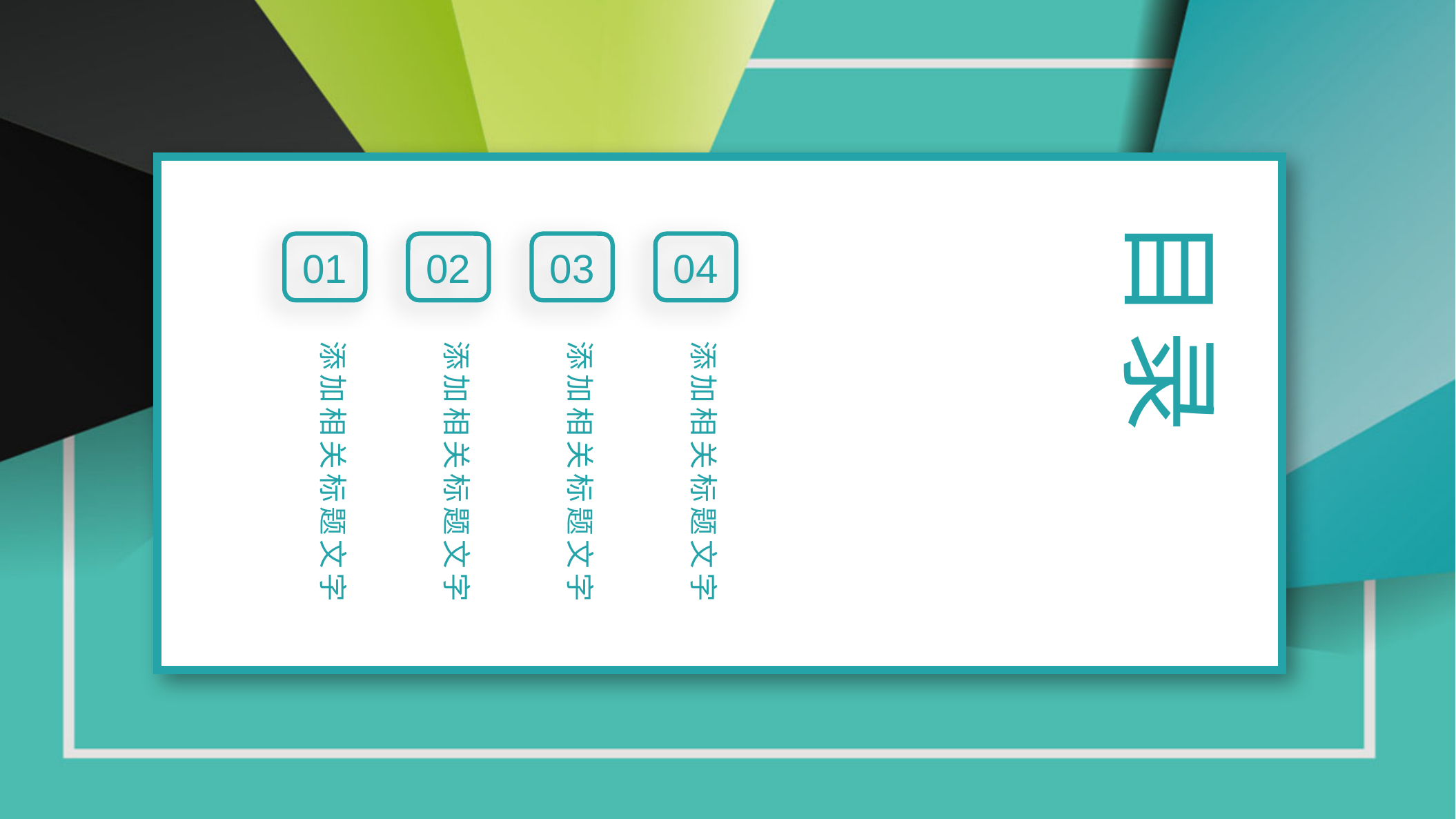

目录
01
02
03
04
添加相关标题文字
添加相关标题文字
添加相关标题文字
添加相关标题文字